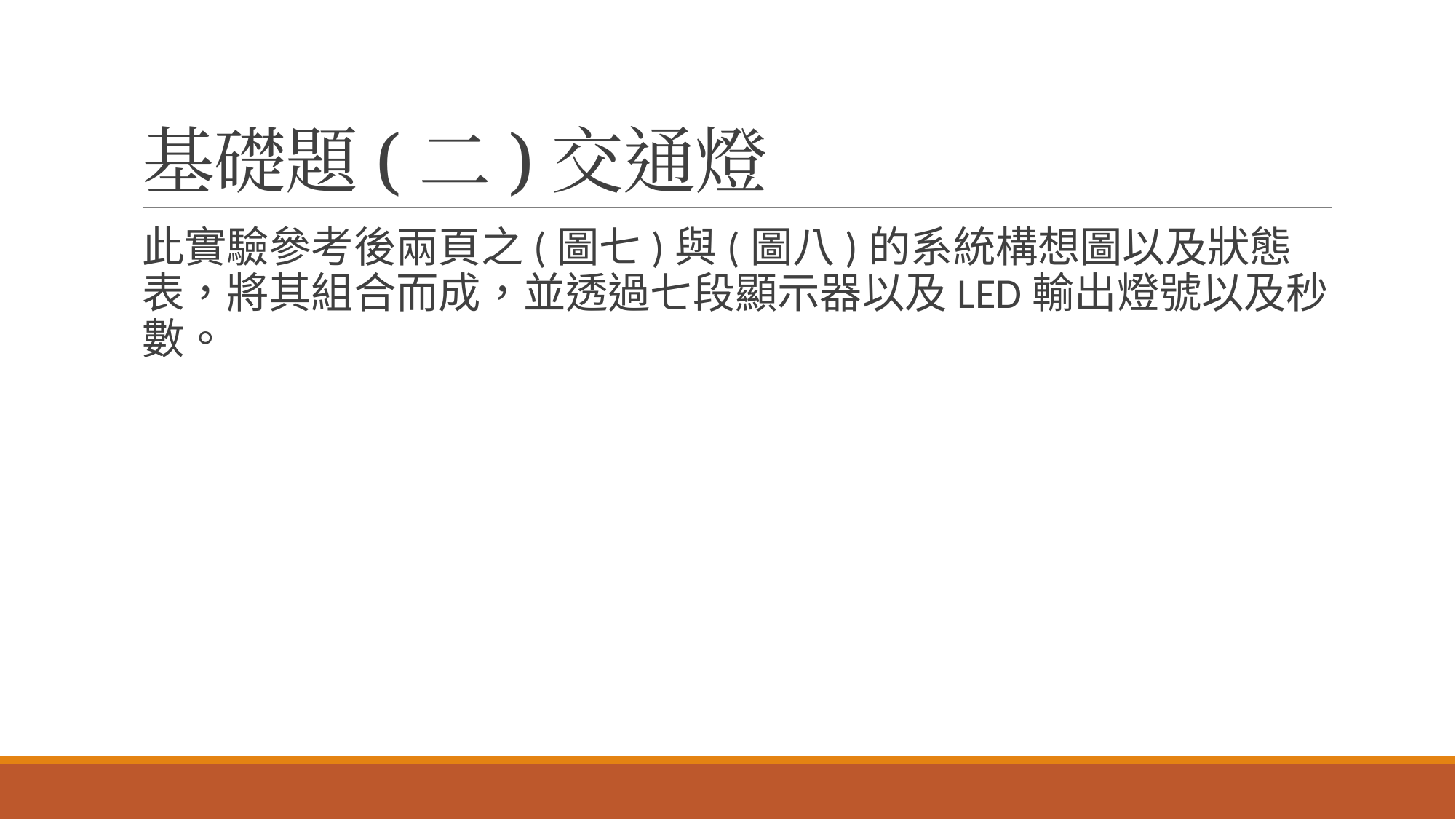

# 基礎題(二)交通燈
此實驗參考後兩頁之(圖七)與(圖八)的系統構想圖以及狀態表，將其組合而成，並透過七段顯示器以及LED輸出燈號以及秒數。